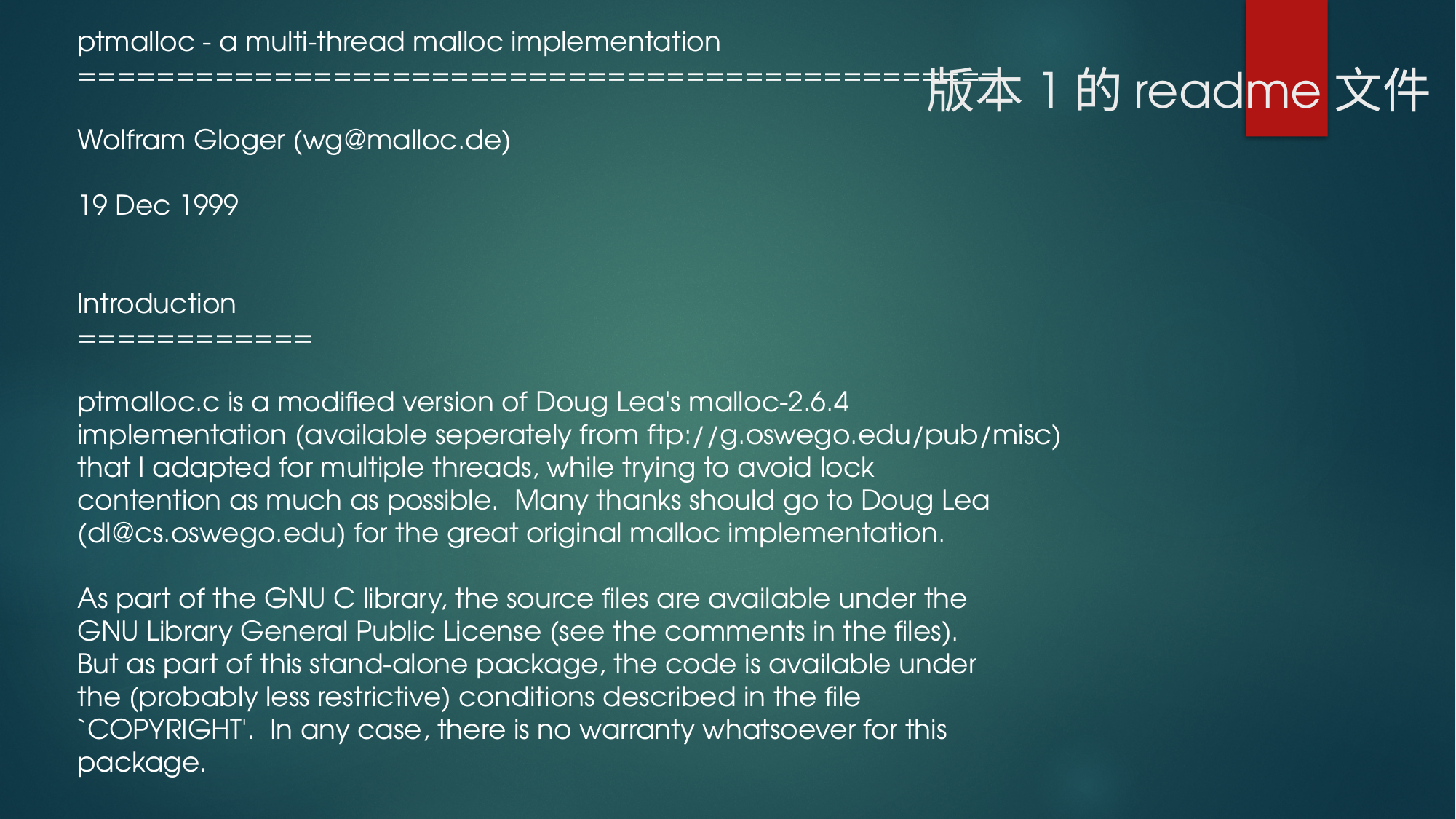

ptmalloc - a multi-thread malloc implementation
===============================================

Wolfram Gloger (wg@malloc.de)

19 Dec 1999

Introduction
============

ptmalloc.c is a modified version of Doug Lea's malloc-2.6.4
implementation (available seperately from ftp://g.oswego.edu/pub/misc)
that I adapted for multiple threads, while trying to avoid lock
contention as much as possible.  Many thanks should go to Doug Lea
(dl@cs.oswego.edu) for the great original malloc implementation.

As part of the GNU C library, the source files are available under the
GNU Library General Public License (see the comments in the files).
But as part of this stand-alone package, the code is available under
the (probably less restrictive) conditions described in the file
`COPYRIGHT'.  In any case, there is no warranty whatsoever for this
package.
# 版本1的readme文件